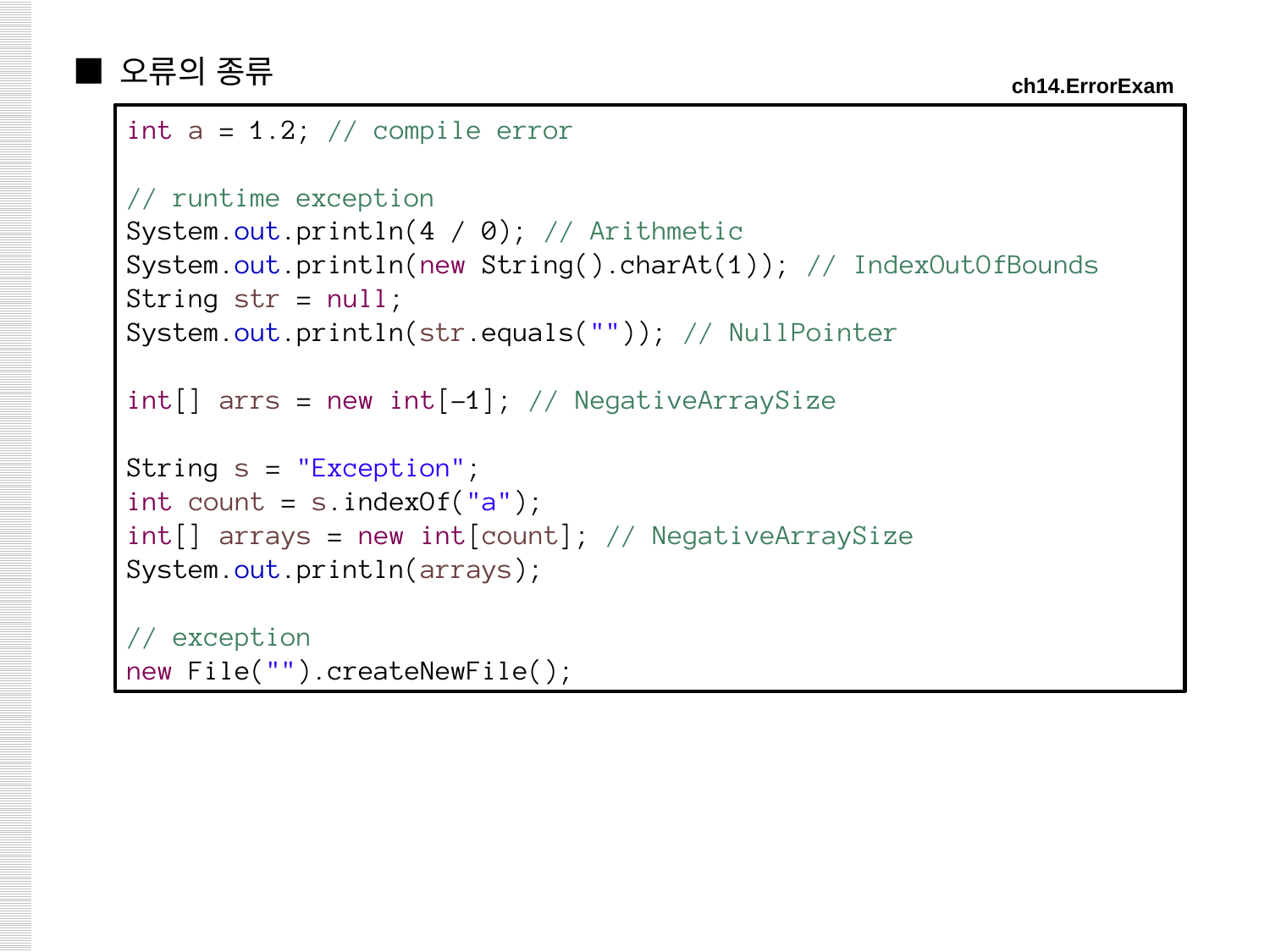

■ 오류의 종류
ch14.ErrorExam
int a = 1.2; // compile error

// runtime exception
System.out.println(4 / 0); // Arithmetic
System.out.println(new String().charAt(1)); // IndexOutOfBounds
String str = null;
System.out.println(str.equals("")); // NullPointer

int[] arrs = new int[-1]; // NegativeArraySize

String s = "Exception";
int count = s.indexOf("a");
int[] arrays = new int[count]; // NegativeArraySize
System.out.println(arrays);

// exception
new File("").createNewFile();